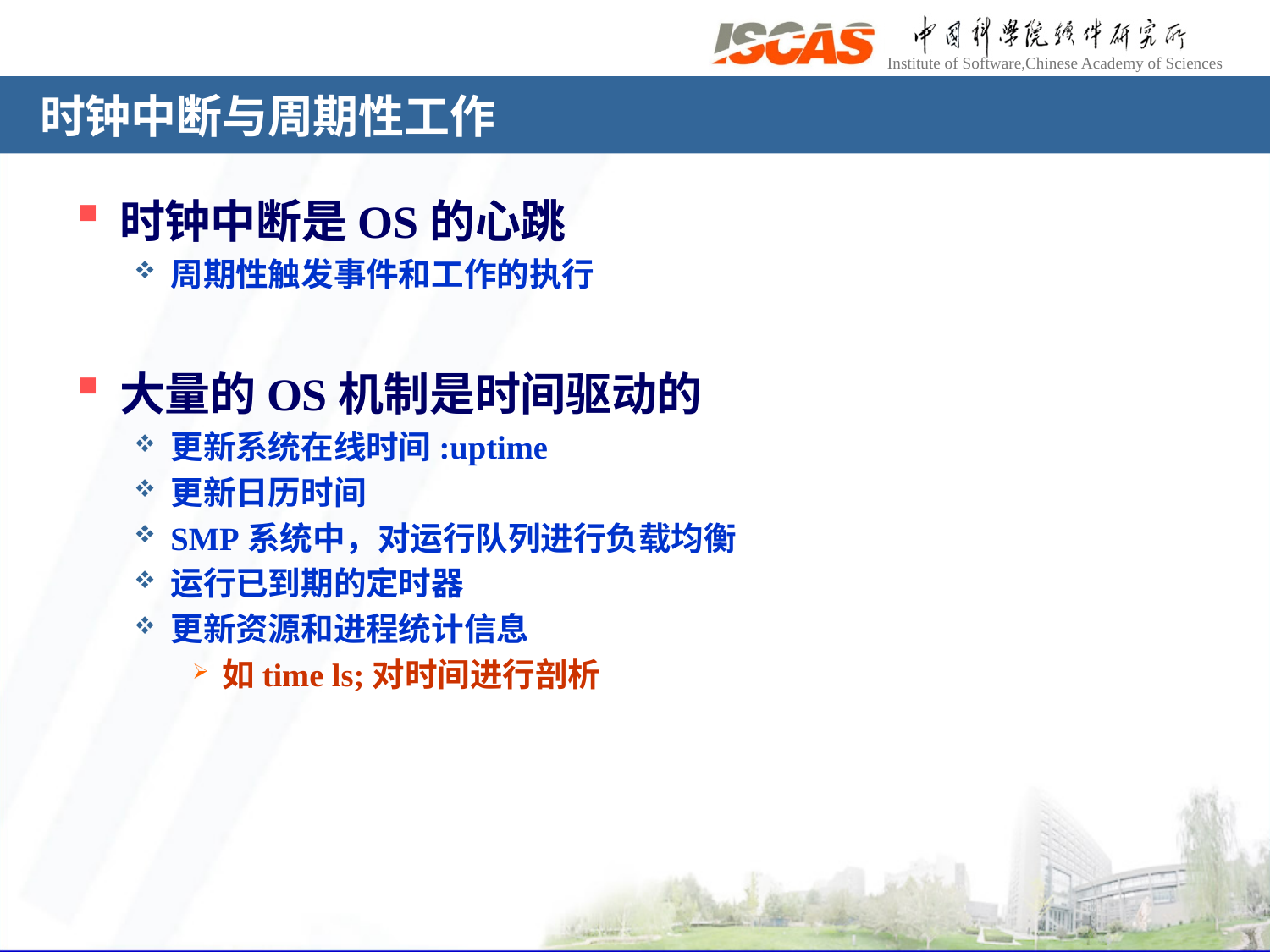

# 时钟中断与周期性工作
时钟中断是OS的心跳
周期性触发事件和工作的执行

大量的OS机制是时间驱动的
更新系统在线时间:uptime
更新日历时间
SMP系统中，对运行队列进行负载均衡
运行已到期的定时器
更新资源和进程统计信息
如time ls;对时间进行剖析